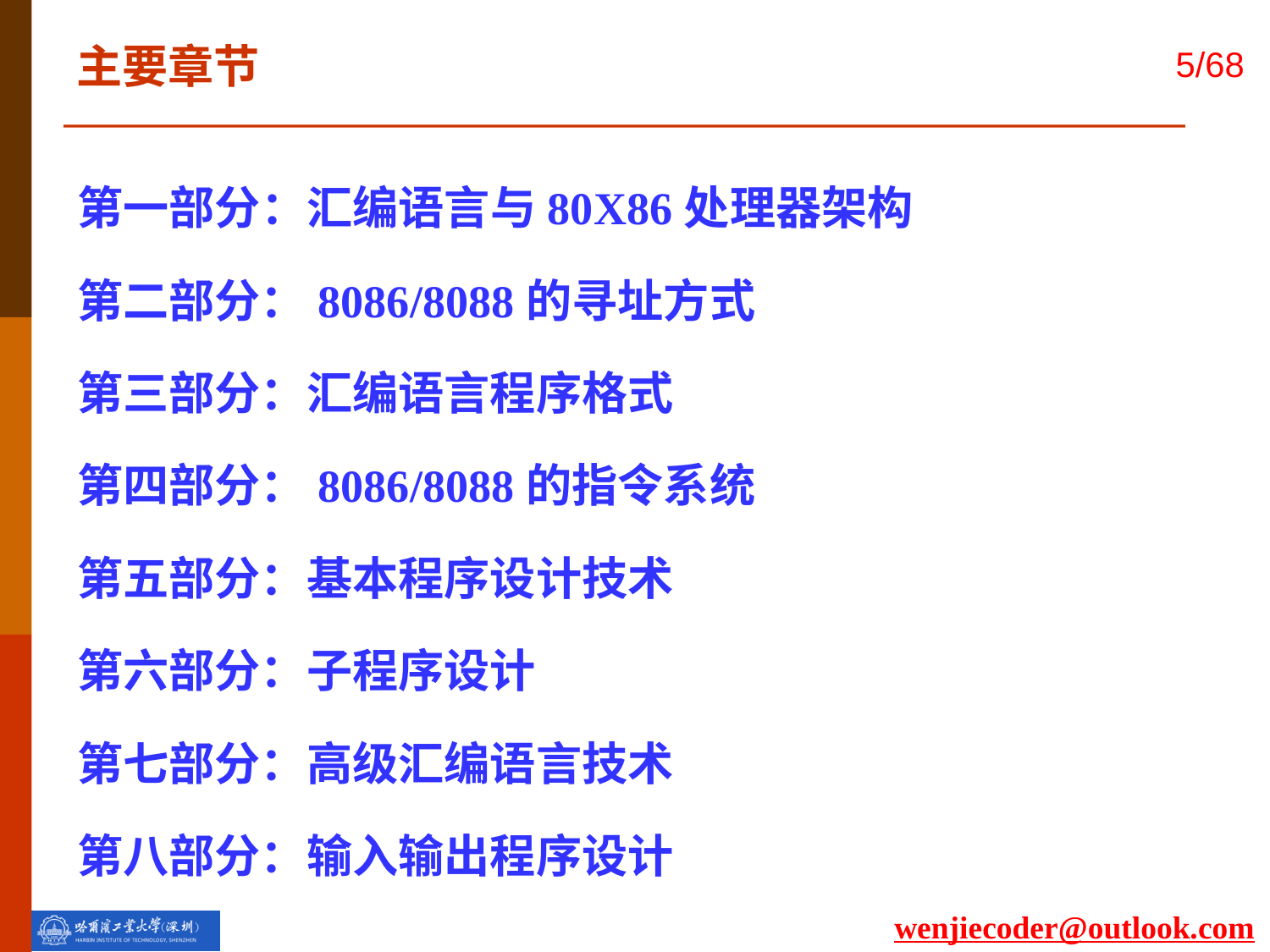

# 主要章节
第一部分：汇编语言与80X86处理器架构
第二部分：8086/8088的寻址方式
第三部分：汇编语言程序格式
第四部分：8086/8088的指令系统
第五部分：基本程序设计技术
第六部分：子程序设计
第七部分：高级汇编语言技术
第八部分：输入输出程序设计